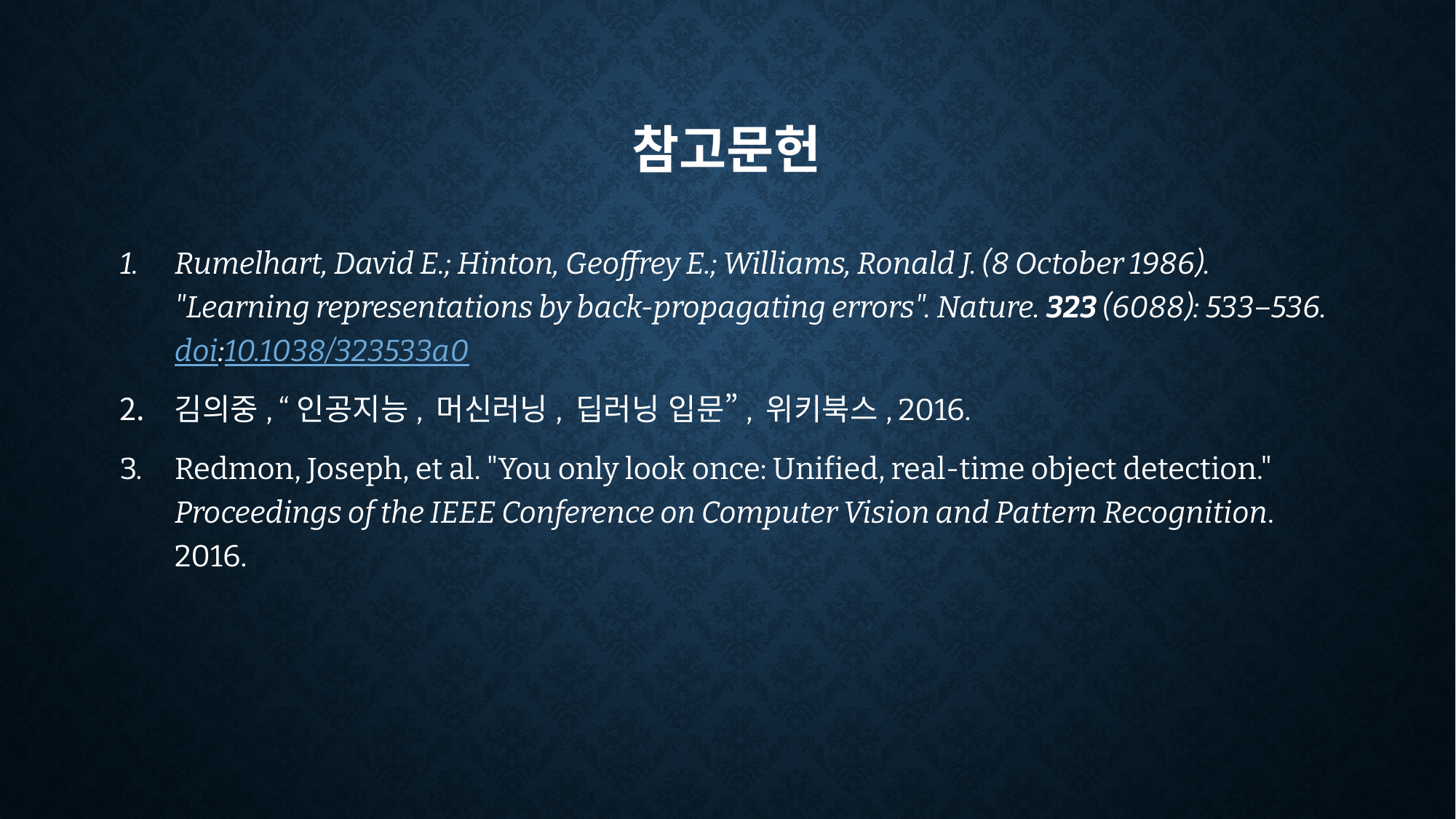

# 참고문헌
Rumelhart, David E.; Hinton, Geoffrey E.; Williams, Ronald J. (8 October 1986). "Learning representations by back-propagating errors". Nature. 323 (6088): 533–536. doi:10.1038/323533a0
김의중, “인공지능, 머신러닝, 딥러닝 입문”, 위키북스, 2016.
Redmon, Joseph, et al. "You only look once: Unified, real-time object detection." Proceedings of the IEEE Conference on Computer Vision and Pattern Recognition. 2016.